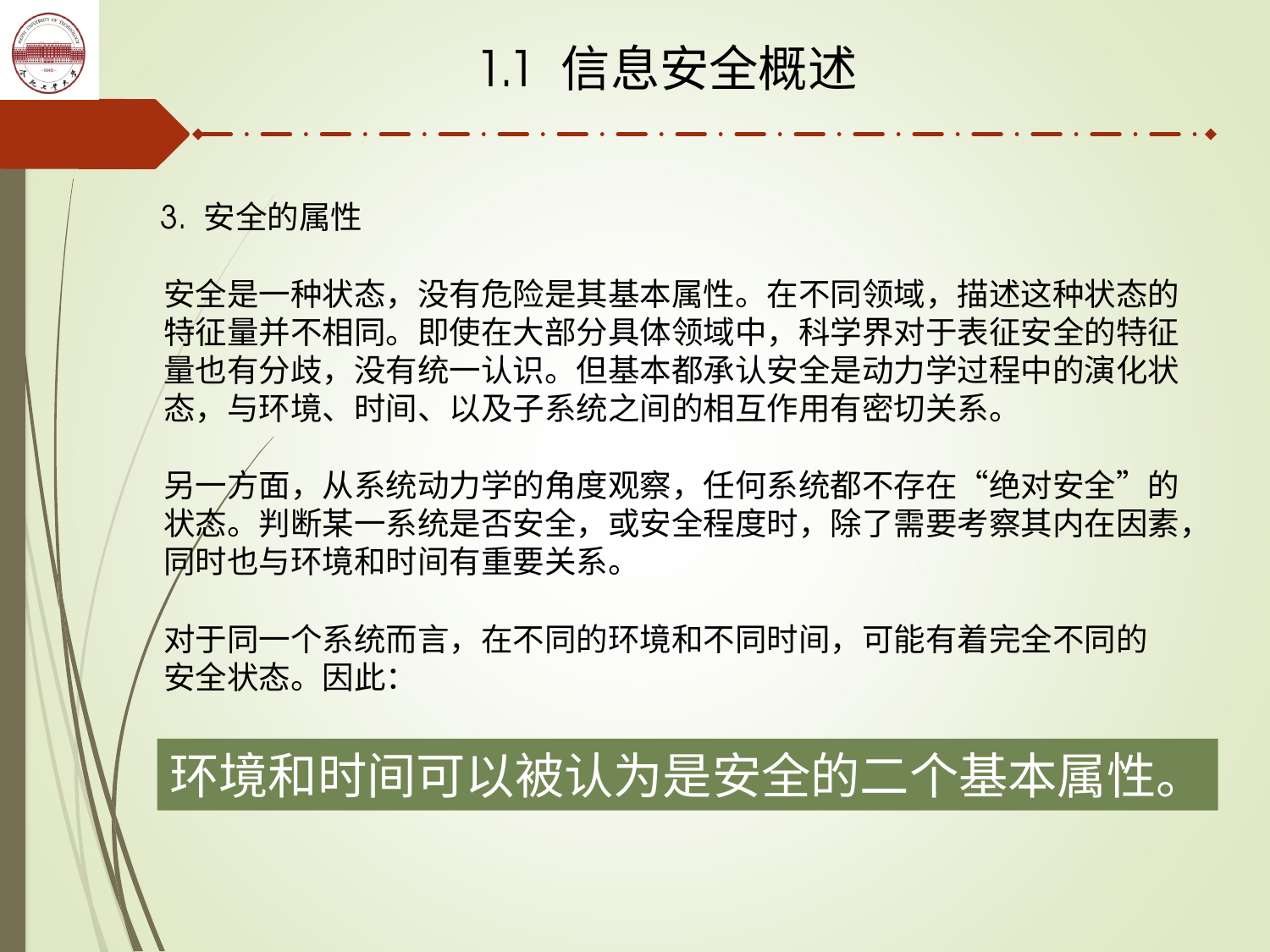

1.1 信息安全概述
3. 安全的属性
安全是一种状态，没有危险是其基本属性。在不同领域，描述这种状态的特征量并不相同。即使在大部分具体领域中，科学界对于表征安全的特征量也有分歧，没有统一认识。但基本都承认安全是动力学过程中的演化状态，与环境、时间、以及子系统之间的相互作用有密切关系。
另一方面，从系统动力学的角度观察，任何系统都不存在“绝对安全”的状态。判断某一系统是否安全，或安全程度时，除了需要考察其内在因素，同时也与环境和时间有重要关系。
对于同一个系统而言，在不同的环境和不同时间，可能有着完全不同的安全状态。因此：
环境和时间可以被认为是安全的二个基本属性。